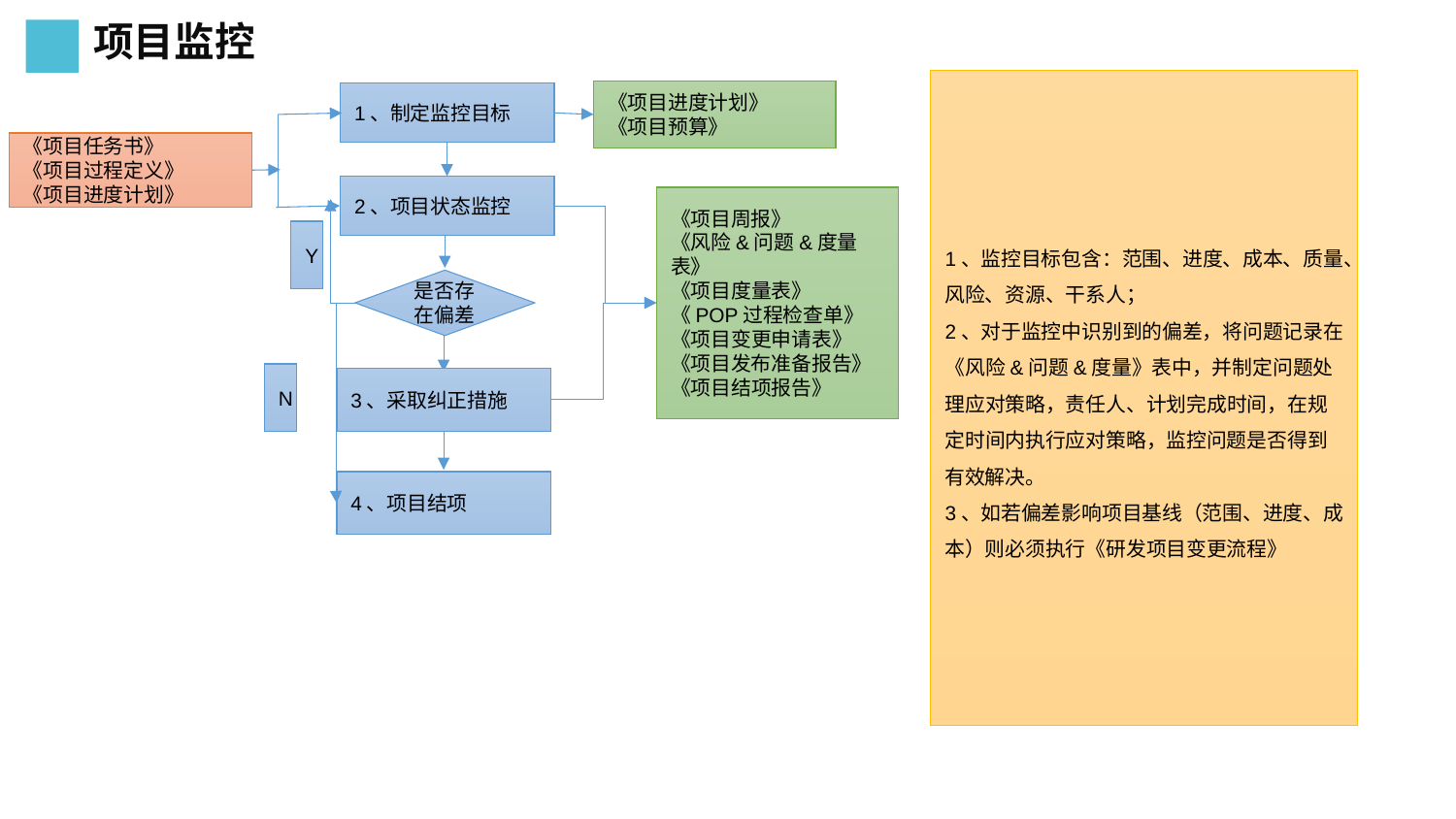

项目监控

1、监控目标包含：范围、进度、成本、质量、风险、资源、干系人；
2、对于监控中识别到的偏差，将问题记录在《风险&问题&度量》表中，并制定问题处理应对策略，责任人、计划完成时间，在规定时间内执行应对策略，监控问题是否得到有效解决。
3、如若偏差影响项目基线（范围、进度、成本）则必须执行《研发项目变更流程》
《项目进度计划》
《项目预算》
1、制定监控目标
《项目任务书》
《项目过程定义》
《项目进度计划》
2、项目状态监控
《项目周报》
《风险&问题&度量表》
《项目度量表》
《POP过程检查单》
《项目变更申请表》
《项目发布准备报告》
《项目结项报告》
Y
是否存在偏差
N
3、采取纠正措施
4、项目结项